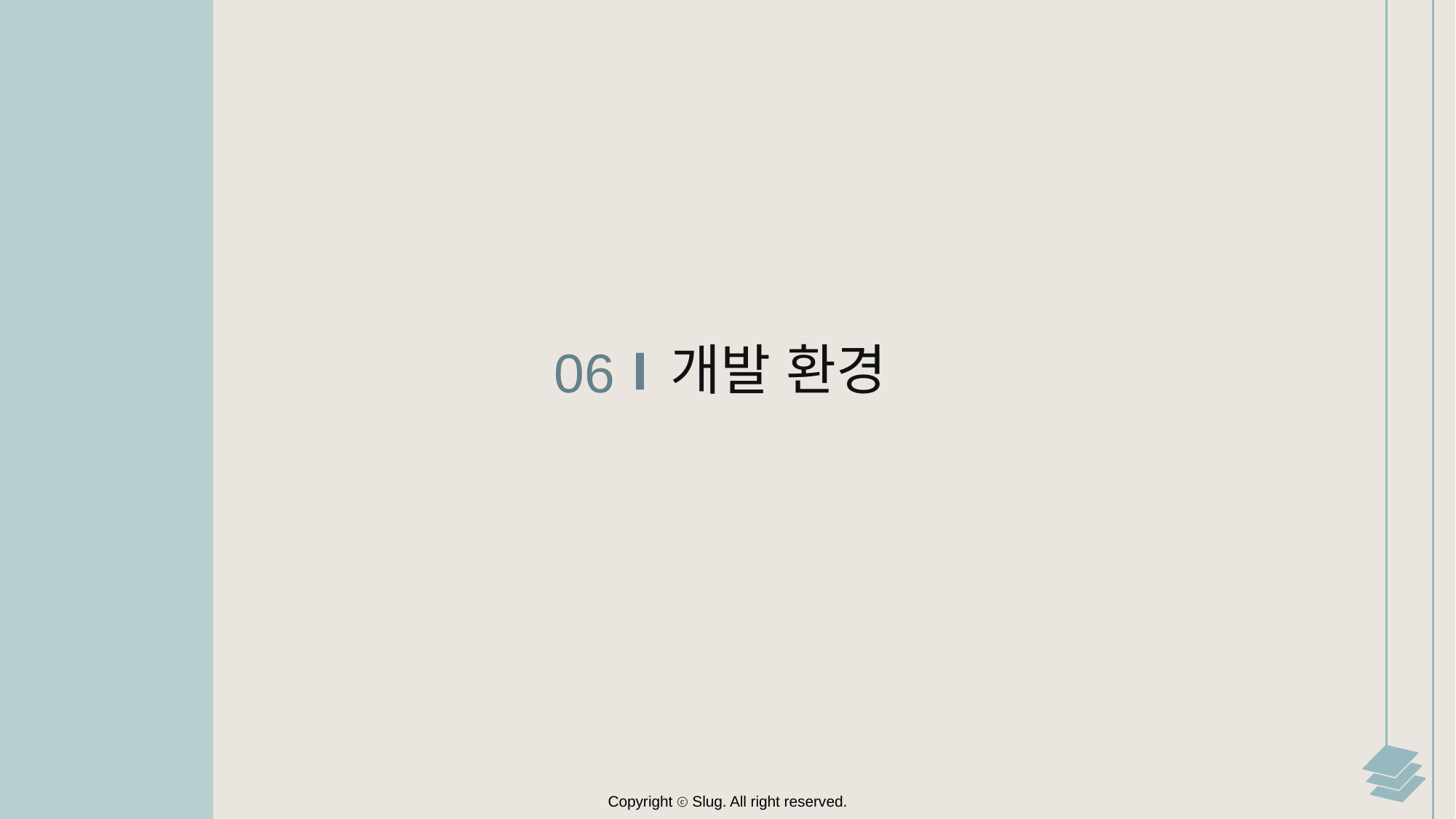

개발 환경
06

Copyright ⓒ Slug. All right reserved.